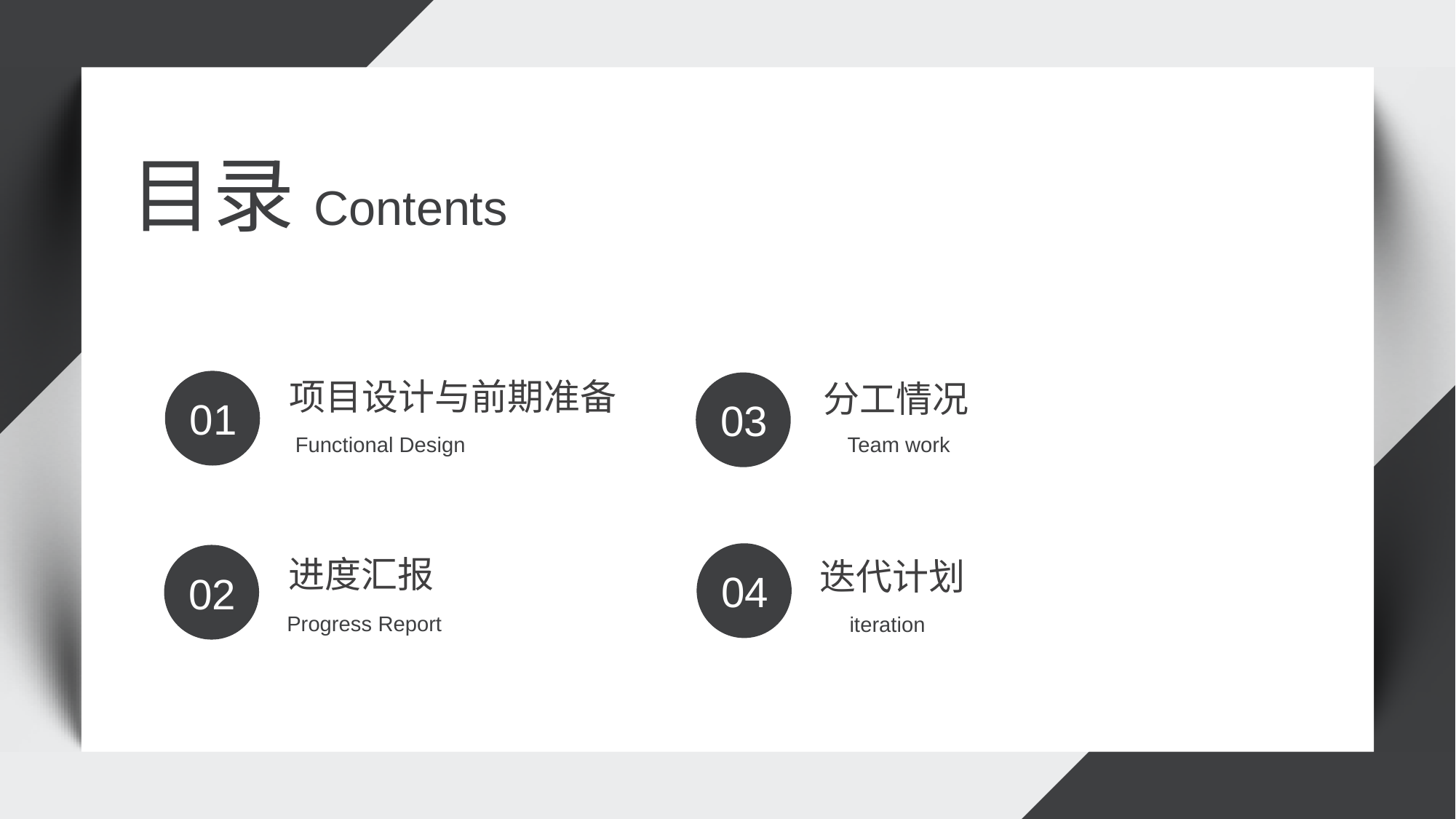

目录Contents
项目设计与前期准备

分工情况

01
03
 Team work
Functional Design

进度汇报
迭代计划
04
02
Progress Report
iteration